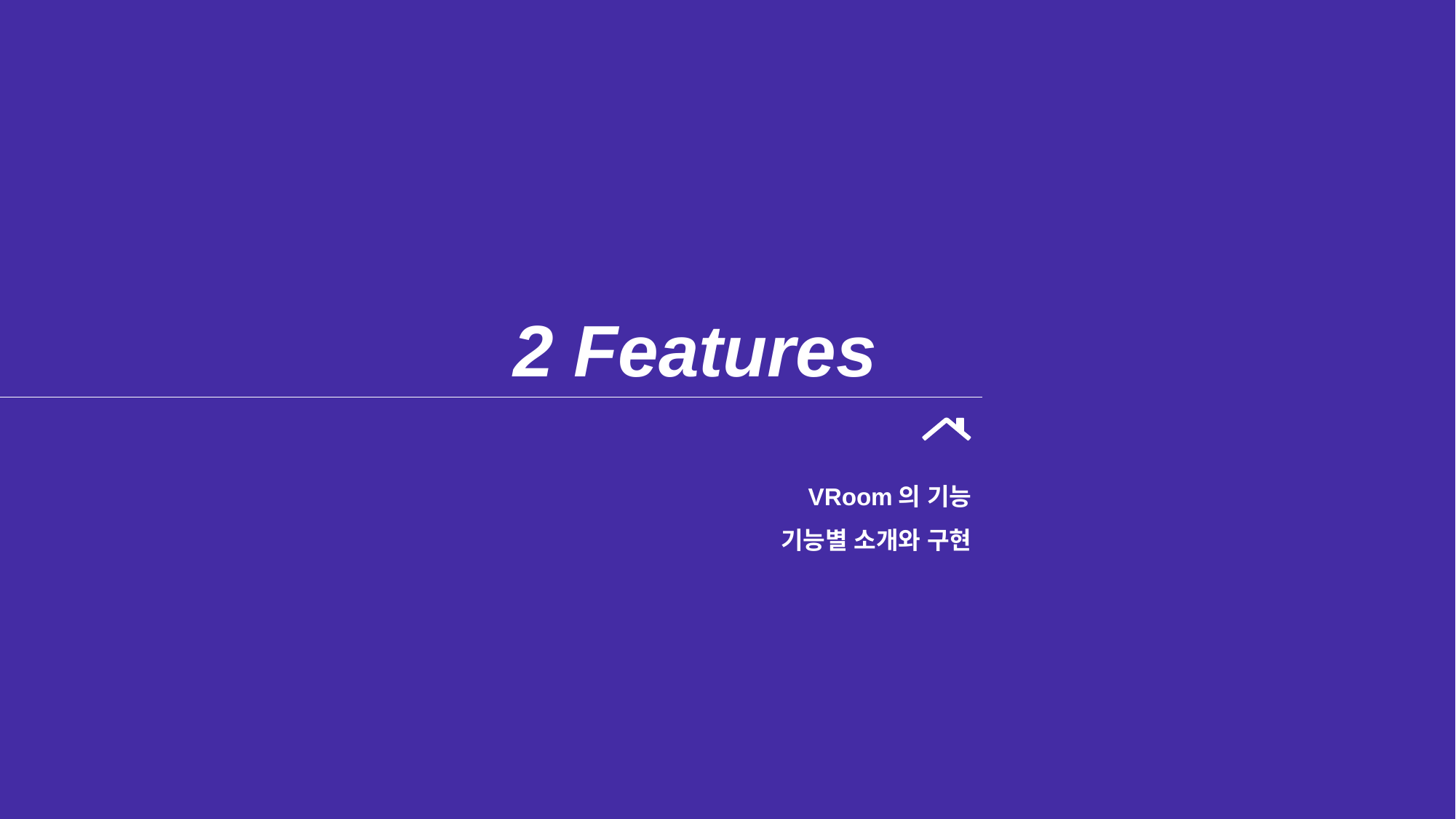

2 Features

VRoom의 기능
기능별 소개와 구현